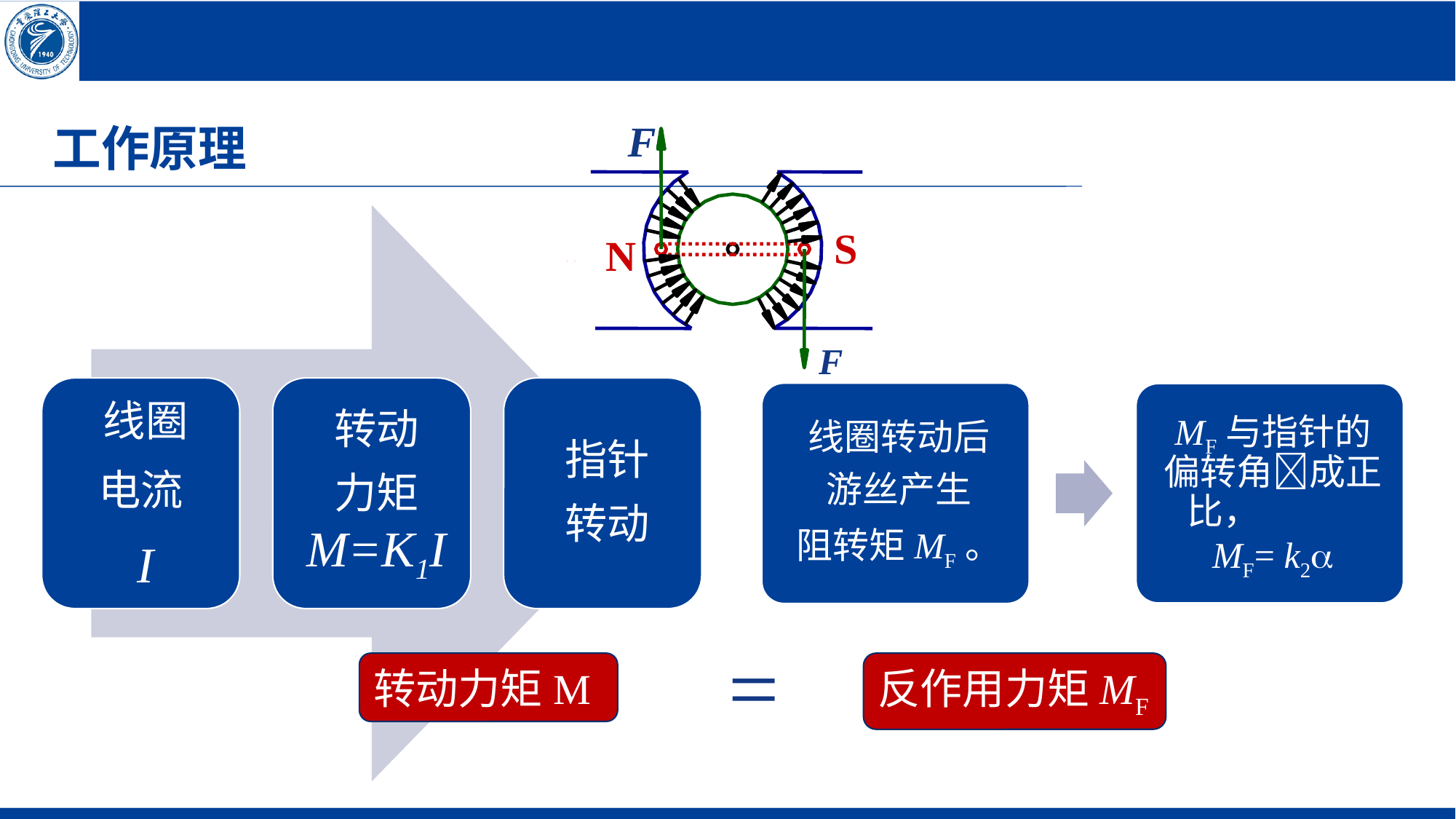

F

S
N

F
# 工作原理
线圈
电流
I
转动
力矩 M=K1I
指针
转动
线圈转动后
游丝产生
阻转矩MF。

MF与指针的偏转角α成正比，             MF= k2α

=
转动力矩M
反作用力矩MF